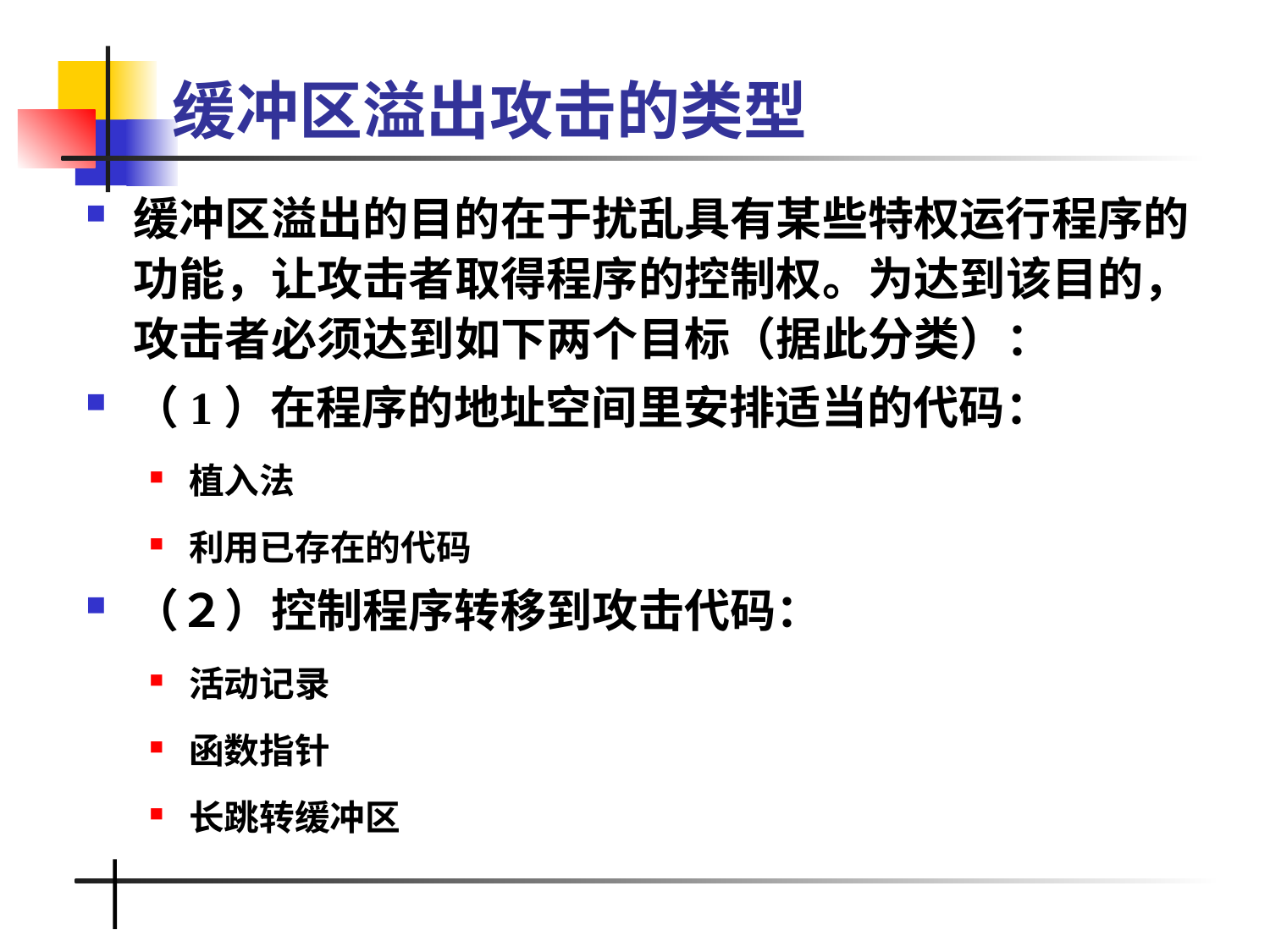

# 缓冲区溢出攻击的类型
缓冲区溢出的目的在于扰乱具有某些特权运行程序的功能，让攻击者取得程序的控制权。为达到该目的，攻击者必须达到如下两个目标（据此分类）：
（1）在程序的地址空间里安排适当的代码：
植入法
利用已存在的代码
（２）控制程序转移到攻击代码：
活动记录
函数指针
长跳转缓冲区